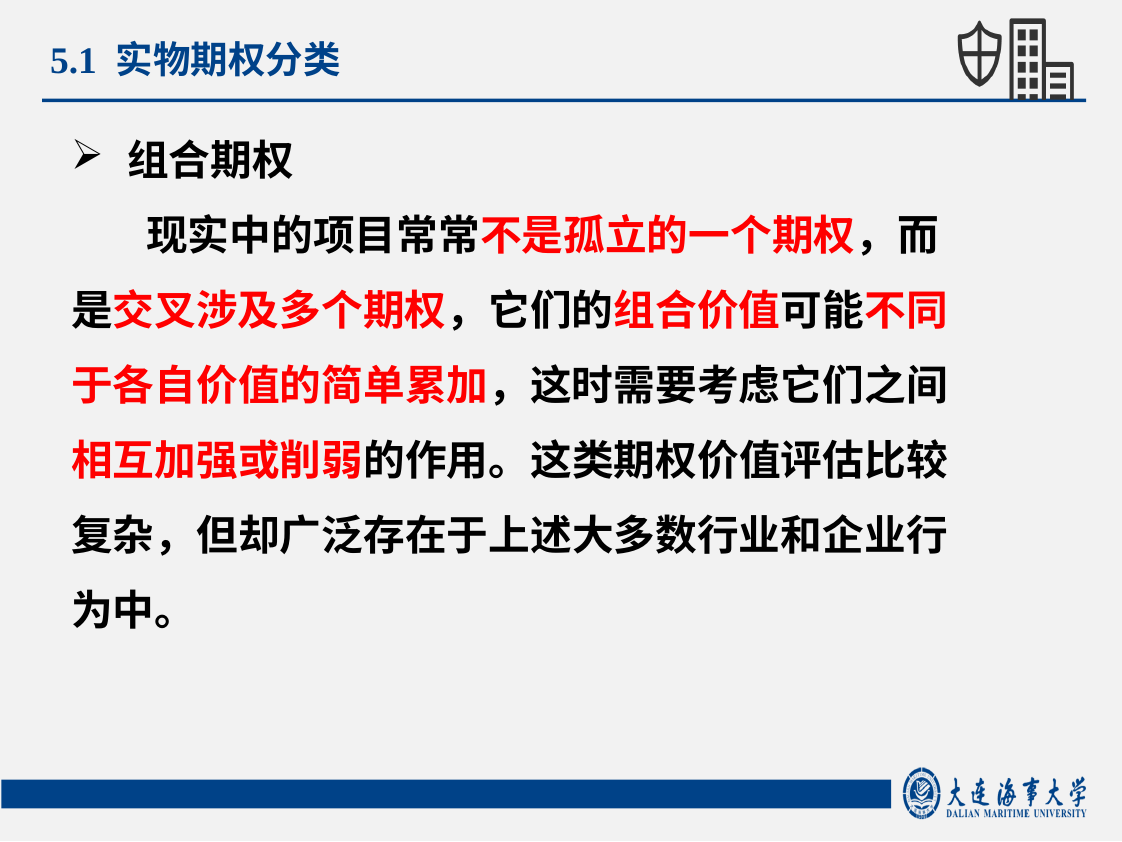

5.1 实物期权分类
组合期权
现实中的项目常常不是孤立的一个期权，而是交叉涉及多个期权，它们的组合价值可能不同于各自价值的简单累加，这时需要考虑它们之间相互加强或削弱的作用。这类期权价值评估比较复杂，但却广泛存在于上述大多数行业和企业行为中。